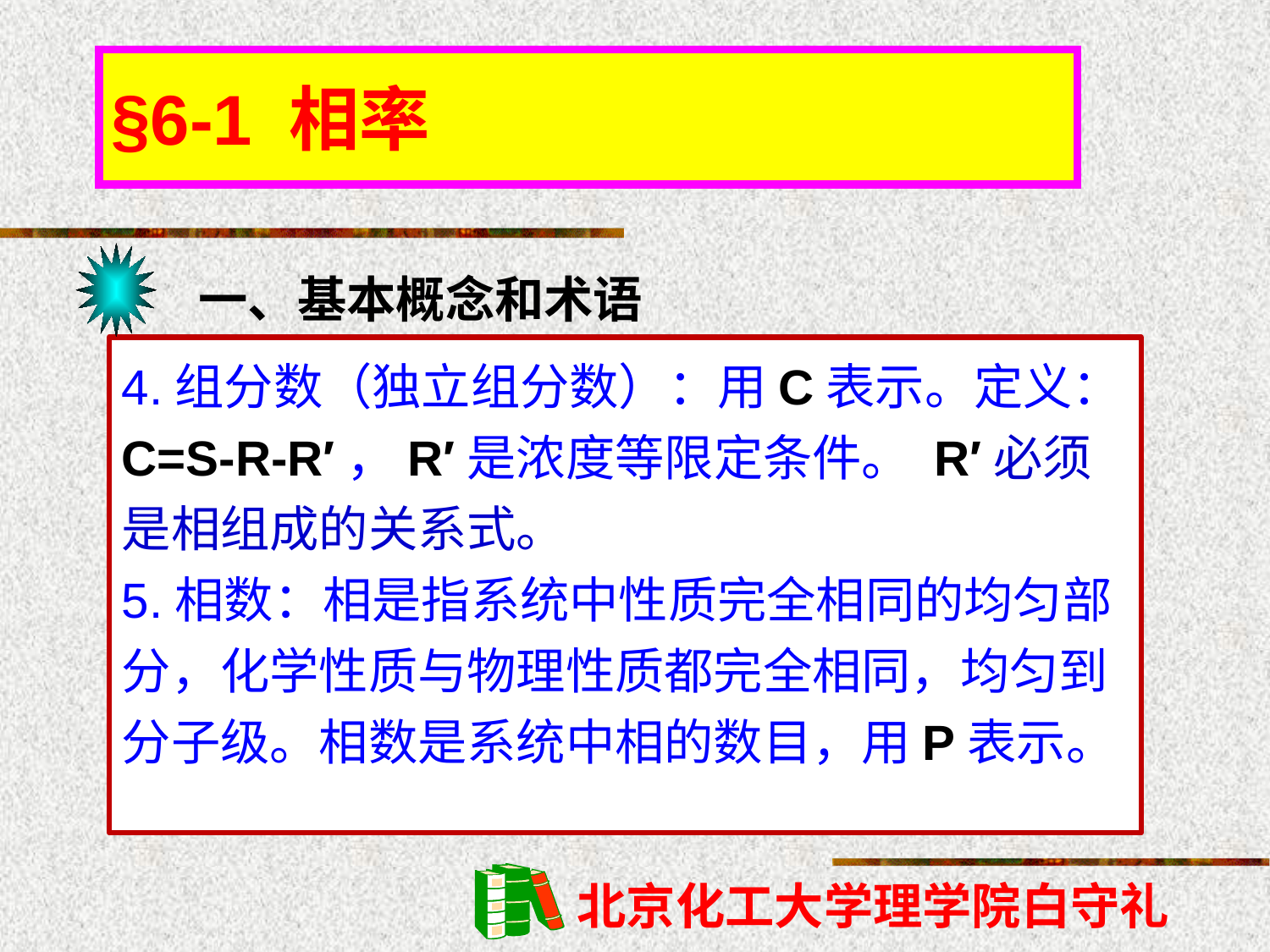

§6-1 相率

一、基本概念和术语
4.组分数（独立组分数）：用C表示。定义：C=S-R-R′，R′是浓度等限定条件。 R′必须是相组成的关系式。
5.相数：相是指系统中性质完全相同的均匀部分，化学性质与物理性质都完全相同，均匀到分子级。相数是系统中相的数目，用P表示。